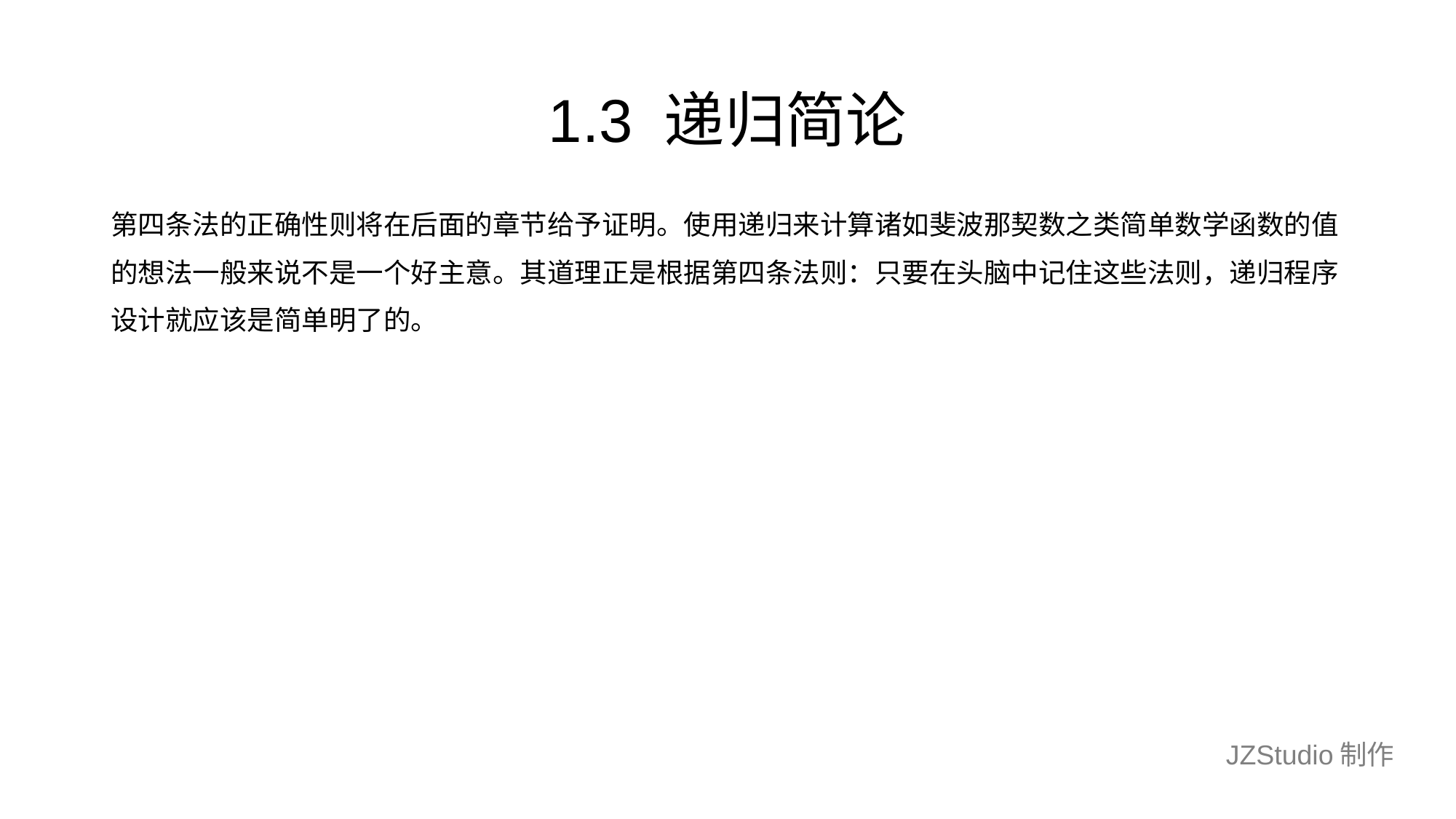

# 1.3 递归简论
第四条法的正确性则将在后面的章节给予证明。使用递归来计算诸如斐波那契数之类简单数学函数的值
的想法一般来说不是一个好主意。其道理正是根据第四条法则：只要在头脑中记住这些法则，递归程序
设计就应该是简单明了的。